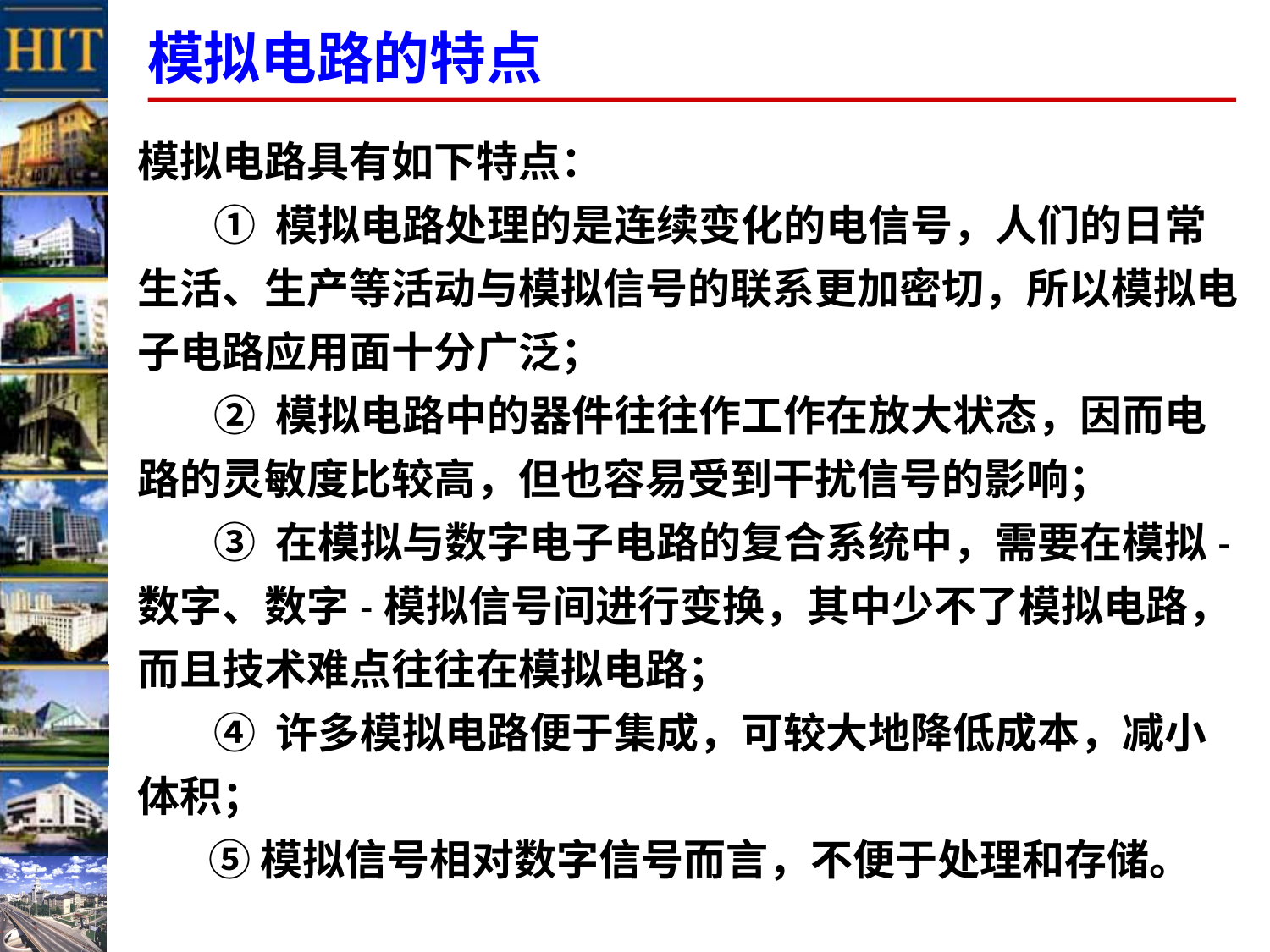

模拟电路的特点
模拟电路具有如下特点：
        ① 模拟电路处理的是连续变化的电信号，人们的日常生活、生产等活动与模拟信号的联系更加密切，所以模拟电子电路应用面十分广泛；
        ② 模拟电路中的器件往往作工作在放大状态，因而电路的灵敏度比较高，但也容易受到干扰信号的影响；
        ③ 在模拟与数字电子电路的复合系统中，需要在模拟-数字、数字-模拟信号间进行变换，其中少不了模拟电路，而且技术难点往往在模拟电路；
        ④ 许多模拟电路便于集成，可较大地降低成本，减小体积；
　   ⑤ 模拟信号相对数字信号而言，不便于处理和存储。